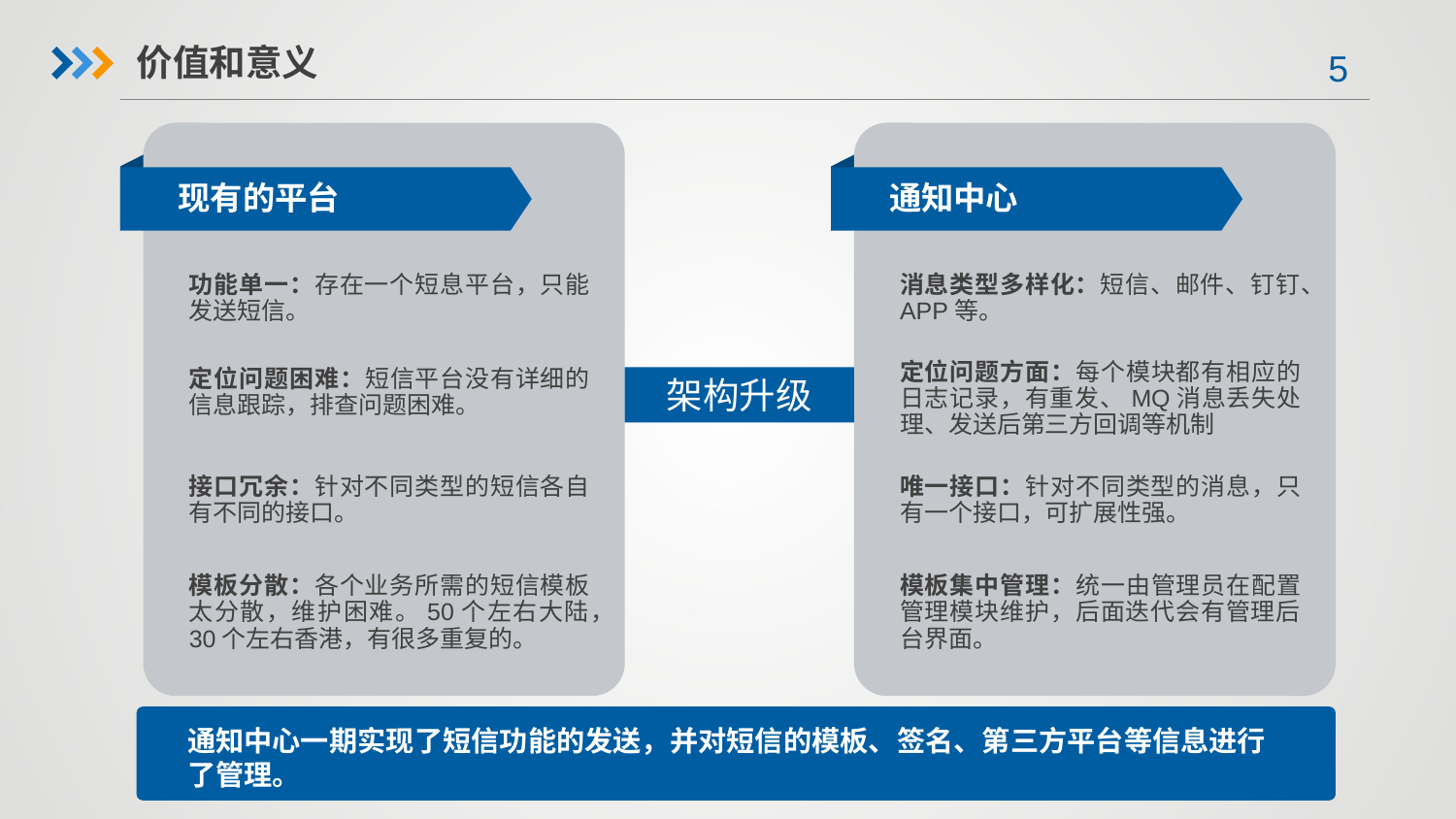

价值和意义

现有的平台
通知中心
功能单一：存在一个短息平台，只能发送短信。
消息类型多样化：短信、邮件、钉钉、APP等。
定位问题方面：每个模块都有相应的日志记录，有重发、MQ消息丢失处理、发送后第三方回调等机制
定位问题困难：短信平台没有详细的信息跟踪，排查问题困难。
架构升级
接口冗余：针对不同类型的短信各自有不同的接口。
唯一接口：针对不同类型的消息，只有一个接口，可扩展性强。
模板分散：各个业务所需的短信模板太分散，维护困难。50个左右大陆，30个左右香港，有很多重复的。
模板集中管理：统一由管理员在配置管理模块维护，后面迭代会有管理后台界面。

通知中心一期实现了短信功能的发送，并对短信的模板、签名、第三方平台等信息进行了管理。